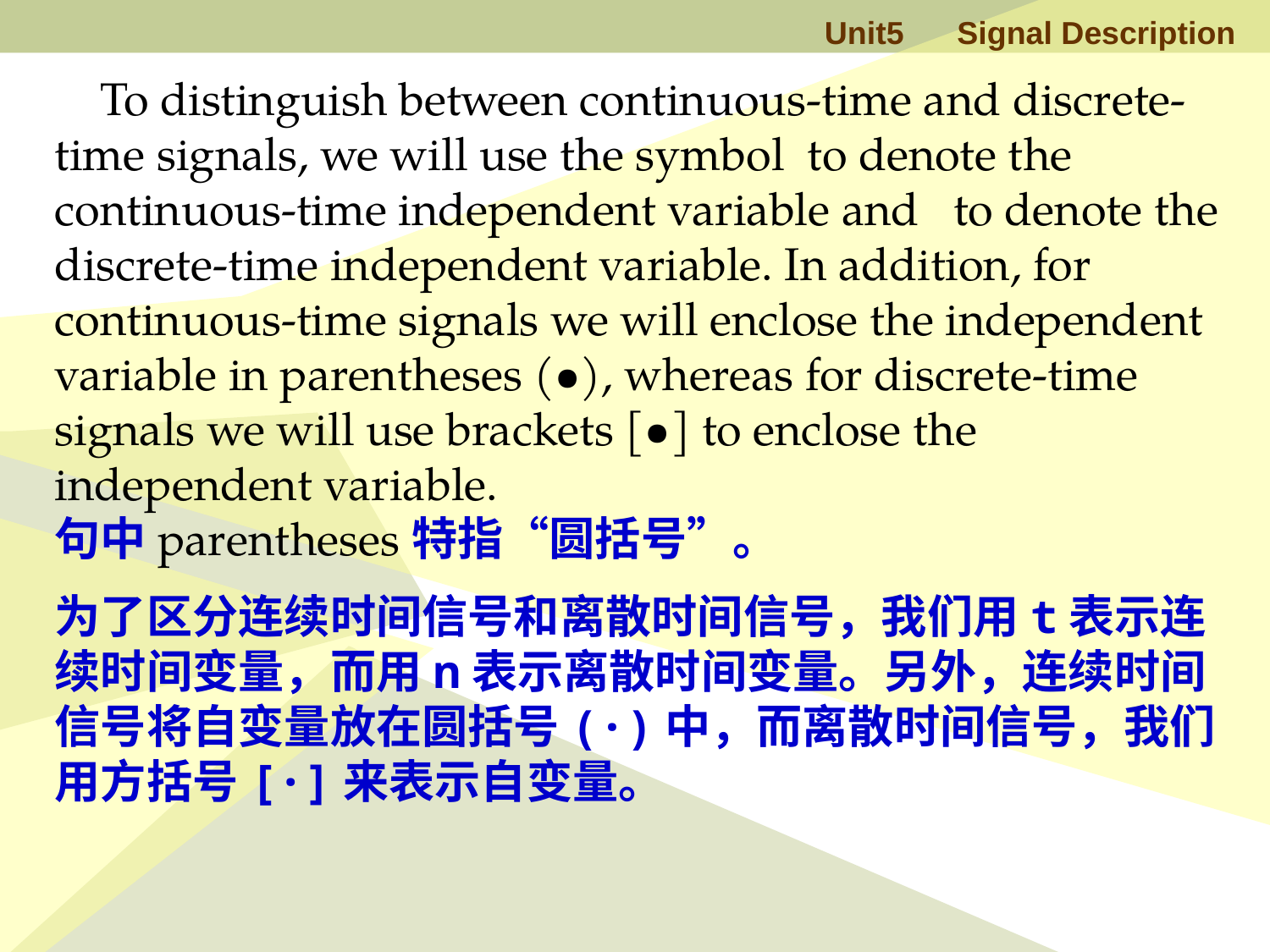

To distinguish between continuous-time and discrete-time signals, we will use the symbol  to denote the continuous-time independent variable and   to denote the discrete-time independent variable. In addition, for continuous-time signals we will enclose the independent variable in parentheses (•), whereas for discrete-time signals we will use brackets [•] to enclose the independent variable.
句中parentheses特指“圆括号”。
为了区分连续时间信号和离散时间信号，我们用t表示连续时间变量，而用n表示离散时间变量。另外，连续时间信号将自变量放在圆括号(·)中，而离散时间信号，我们用方括号[·]来表示自变量。